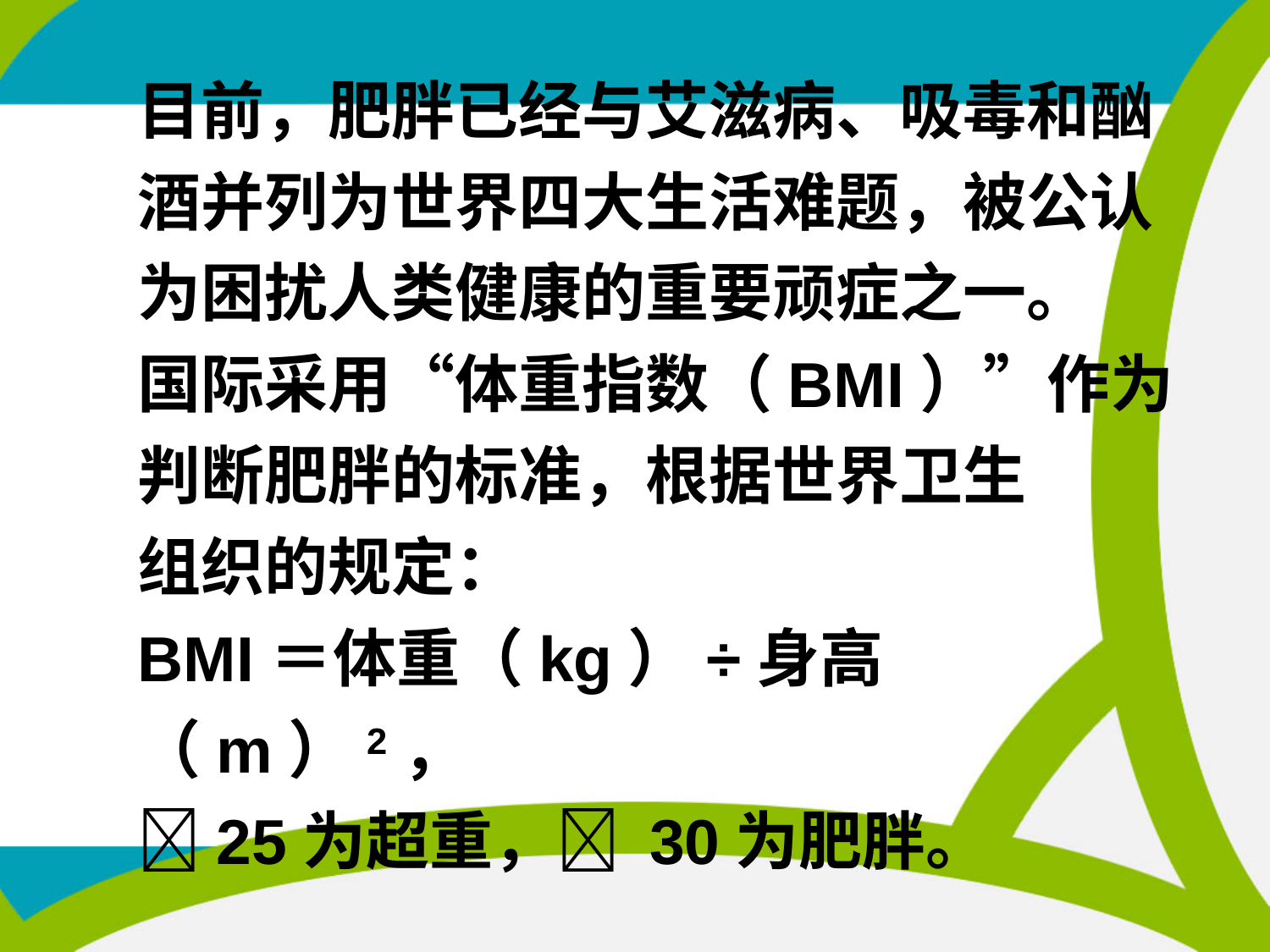

# 目前，肥胖已经与艾滋病、吸毒和酗酒并列为世界四大生活难题，被公认为困扰人类健康的重要顽症之一。 国际采用“体重指数（BMI）”作为判断肥胖的标准，根据世界卫生 组织的规定： BMI＝体重（kg）÷身高（m）2， >25为超重，> 30为肥胖。